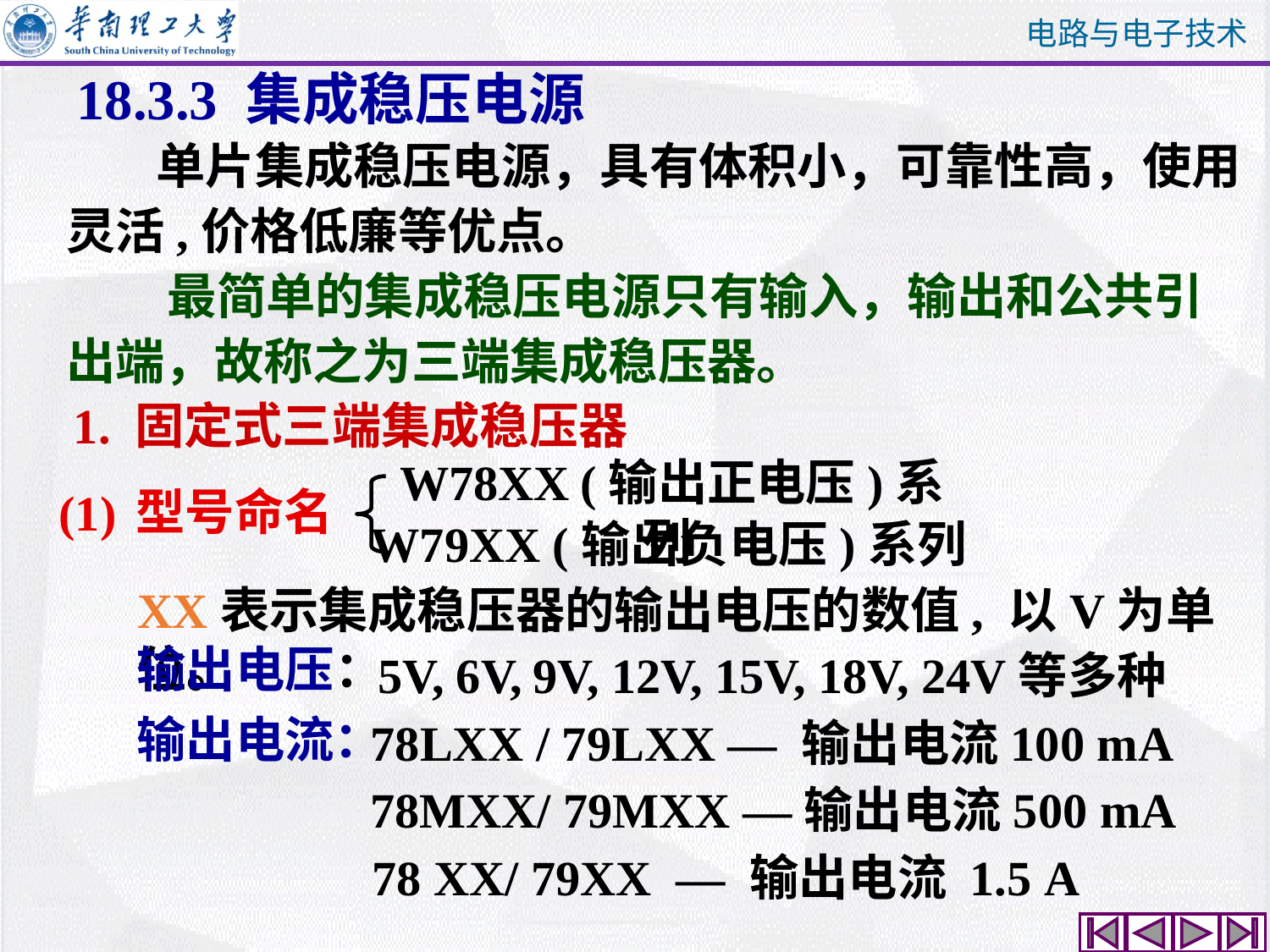

# 18.3.3 集成稳压电源
 单片集成稳压电源，具有体积小，可靠性高，使用灵活,价格低廉等优点。
  最简单的集成稳压电源只有输入，输出和公共引出端，故称之为三端集成稳压器。
1. 固定式三端集成稳压器
W78XX (输出正电压)系列
型号命名
(1)

W79XX (输出负电压)系列
XX表示集成稳压器的输出电压的数值, 以V为单位。
输出电压：
5V, 6V, 9V, 12V, 15V, 18V, 24V等多种
输出电流：
78LXX / 79LXX — 输出电流100 mA
78MXX/ 79MXX —输出电流500 mA
78 XX/ 79XX  — 输出电流 1.5 A